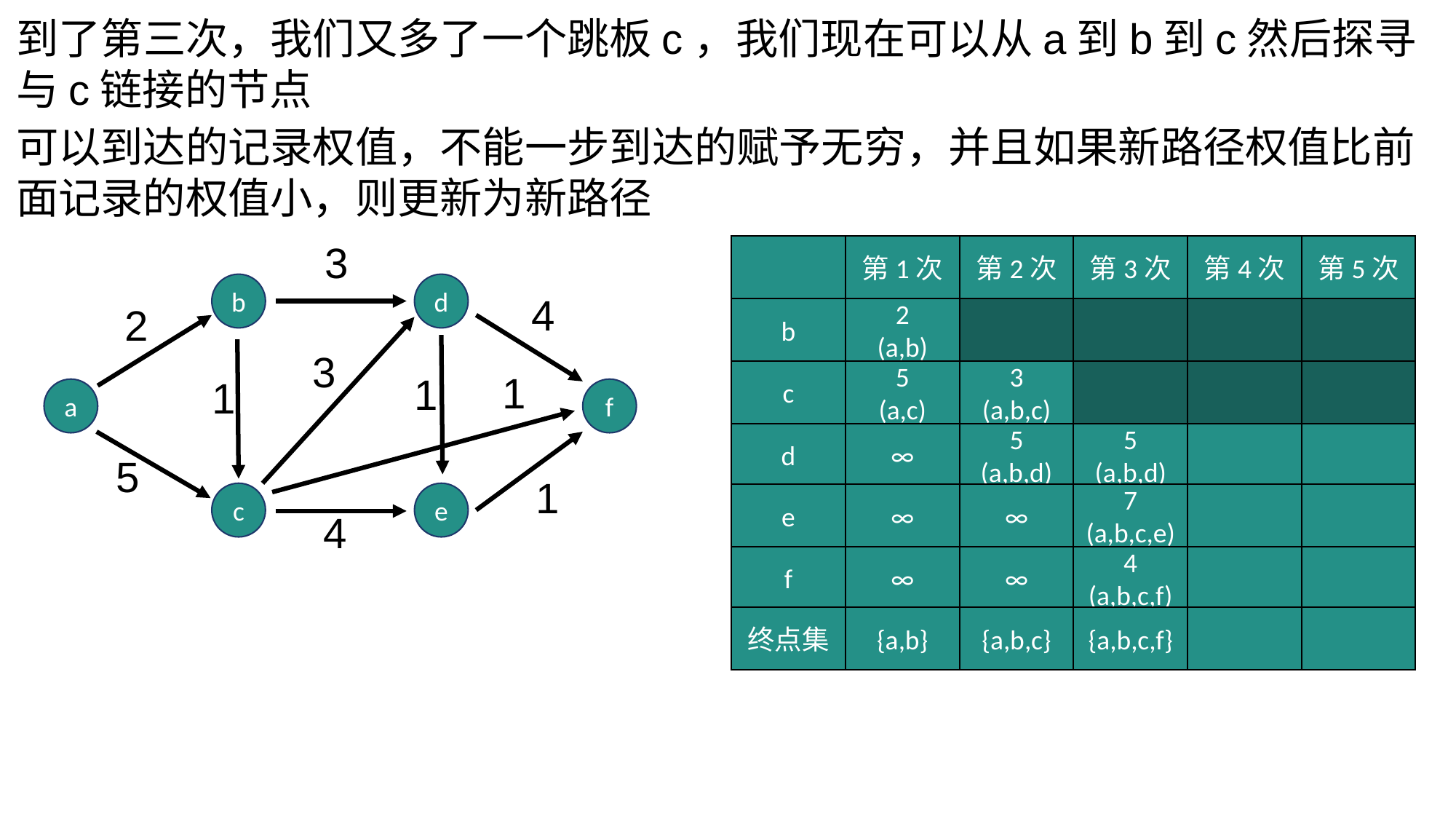

到了第三次，我们又多了一个跳板c，我们现在可以从a到b到c然后探寻与c链接的节点
可以到达的记录权值，不能一步到达的赋予无穷，并且如果新路径权值比前面记录的权值小，则更新为新路径
3

第1次
第2次
第3次
第4次
第5次
b
d
4
2
b
2
(a,b)

3
1
c
5
(a,c)
3
(a,b,c)

1
1
a
f
d
∞
5
(a,b,d)
5
(a,b,d)

5
1
c
e
e
∞
∞
7
(a,b,c,e)

4
f
∞
∞
4
(a,b,c,f)

终点集
{a,b}
{a,b,c}
{a,b,c,f}